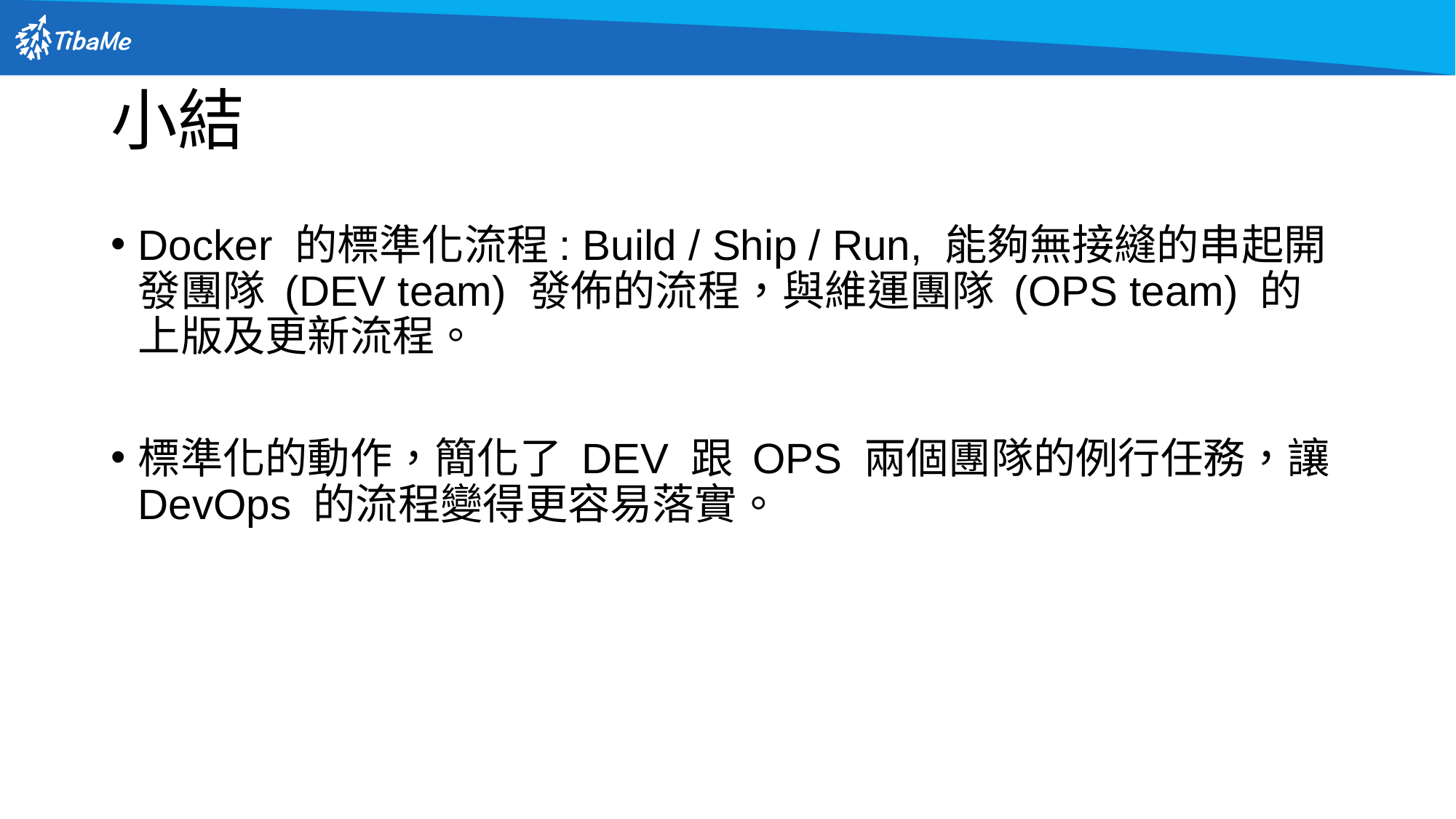

# 小結
Docker 的標準化流程: Build / Ship / Run, 能夠無接縫的串起開發團隊 (DEV team) 發佈的流程，與維運團隊 (OPS team) 的上版及更新流程。

標準化的動作，簡化了 DEV 跟 OPS 兩個團隊的例行任務，讓 DevOps 的流程變得更容易落實。